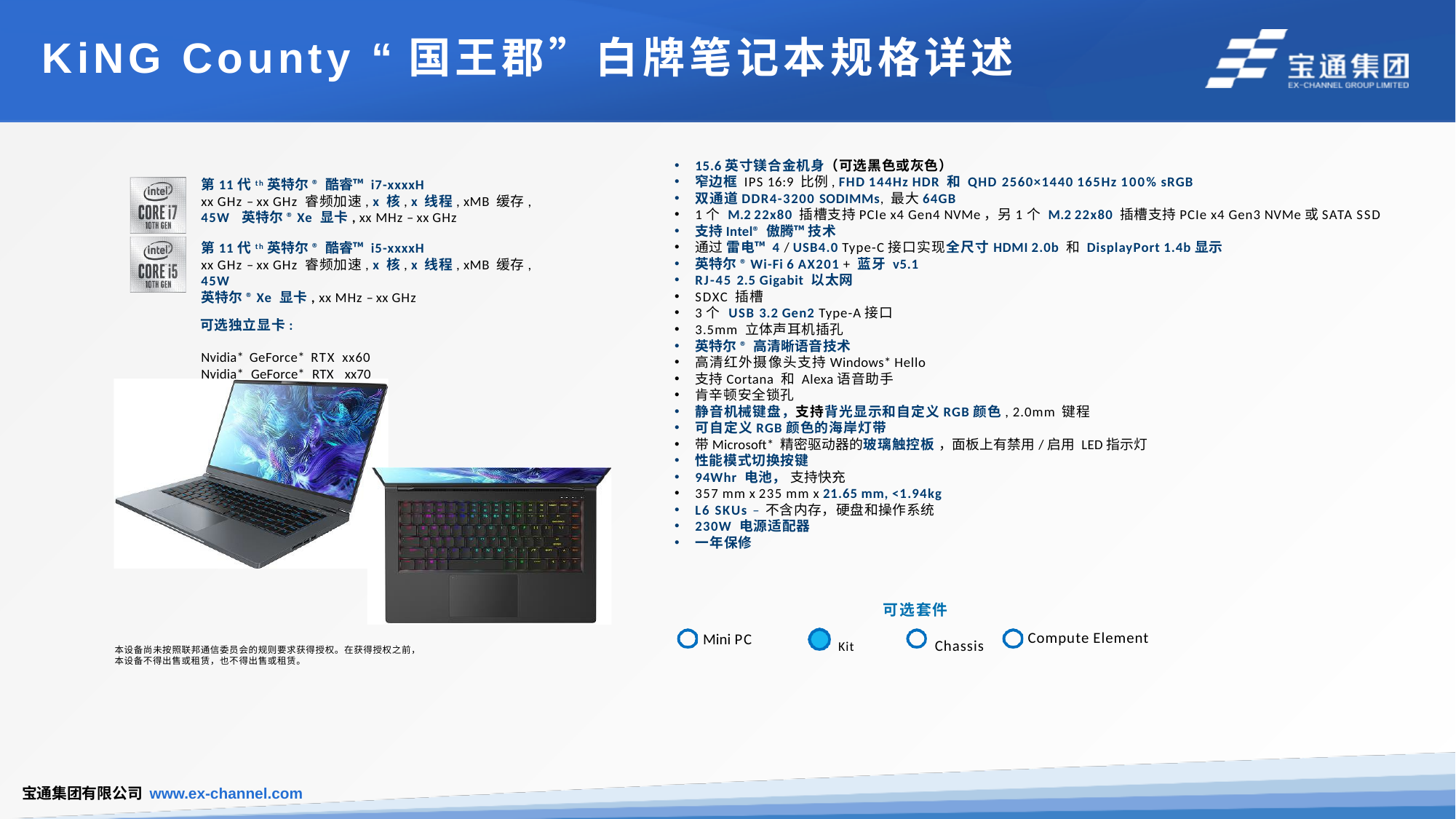

# KiNG County “国王郡”白牌笔记本规格详述
15.6英寸镁合金机身（可选黑色或灰色）
窄边框 IPS 16:9 比例, FHD 144Hz HDR 和 QHD 2560×1440 165Hz 100% sRGB
双通道DDR4-3200 SODIMMs, 最大64GB
1个 M.2 22x80 插槽支持PCIe x4 Gen4 NVMe，另1个 M.2 22x80 插槽支持PCIe x4 Gen3 NVMe或SATA SSD
支持Intel® 傲腾™ 技术
通过 雷电™ 4 / USB4.0 Type-C接口实现全尺寸HDMI 2.0b 和 DisplayPort 1.4b显示
英特尔® Wi-Fi 6 AX201 + 蓝牙 v5.1
RJ-45 2.5 Gigabit 以太网
SDXC 插槽
3个 USB 3.2 Gen2 Type-A接口
3.5mm 立体声耳机插孔
英特尔® 高清晰语音技术
高清红外摄像头支持Windows* Hello
支持Cortana 和 Alexa语音助手
肯辛顿安全锁孔
静音机械键盘，支持背光显示和自定义RGB颜色, 2.0mm 键程
可自定义RGB颜色的海岸灯带
带Microsoft* 精密驱动器的玻璃触控板 ，面板上有禁用/启用 LED指示灯
性能模式切换按键
94Whr 电池， 支持快充
357 mm x 235 mm x 21.65 mm, <1.94kg
L6 SKUs – 不含内存，硬盘和操作系统
230W 电源适配器
一年保修
第11代th英特尔® 酷睿™ i7-xxxxH
xx GHz – xx GHz 睿频加速, x 核, x 线程, xMB 缓存, 45W  英特尔® Xe 显卡, xx MHz – xx GHz
第11代th英特尔® 酷睿™ i5-xxxxH
xx GHz – xx GHz 睿频加速, x 核, x 线程, xMB 缓存, 45W
英特尔® Xe 显卡, xx MHz – xx GHz

Nvidia* GeForce* RTX xx60 Nvidia*  GeForce*  RTX   xx70

可选独立显卡:

可选套件
Kit	Chassis
Compute Element
Mini PC

本设备尚未按照联邦通信委员会的规则要求获得授权。在获得授权之前，本设备不得出售或租赁，也不得出售或租赁。